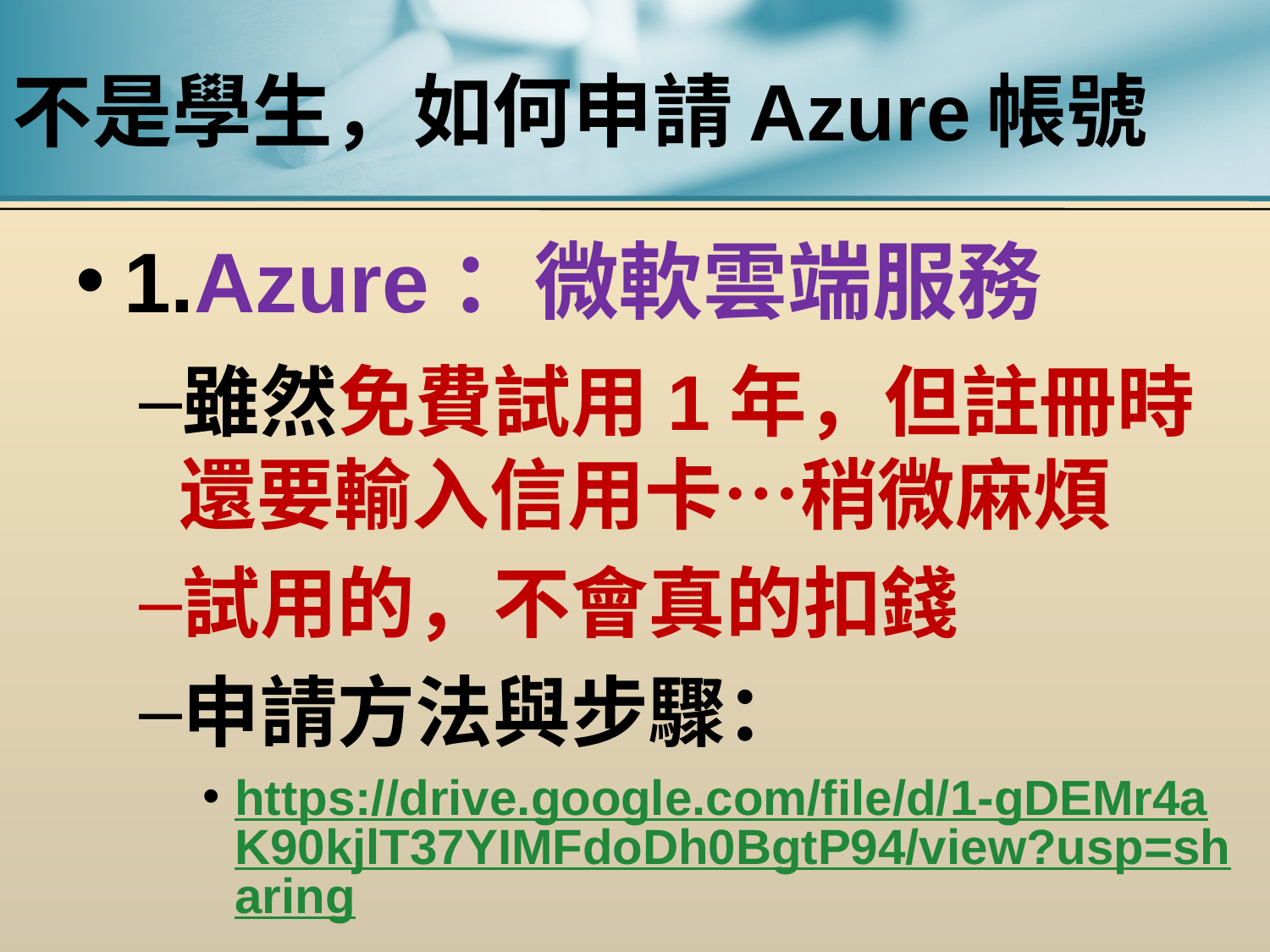

# 不是學生，如何申請Azure帳號
1.Azure：微軟雲端服務
雖然免費試用1年，但註冊時還要輸入信用卡…稍微麻煩
試用的，不會真的扣錢
申請方法與步驟：
https://drive.google.com/file/d/1-gDEMr4aK90kjlT37YIMFdoDh0BgtP94/view?usp=sharing